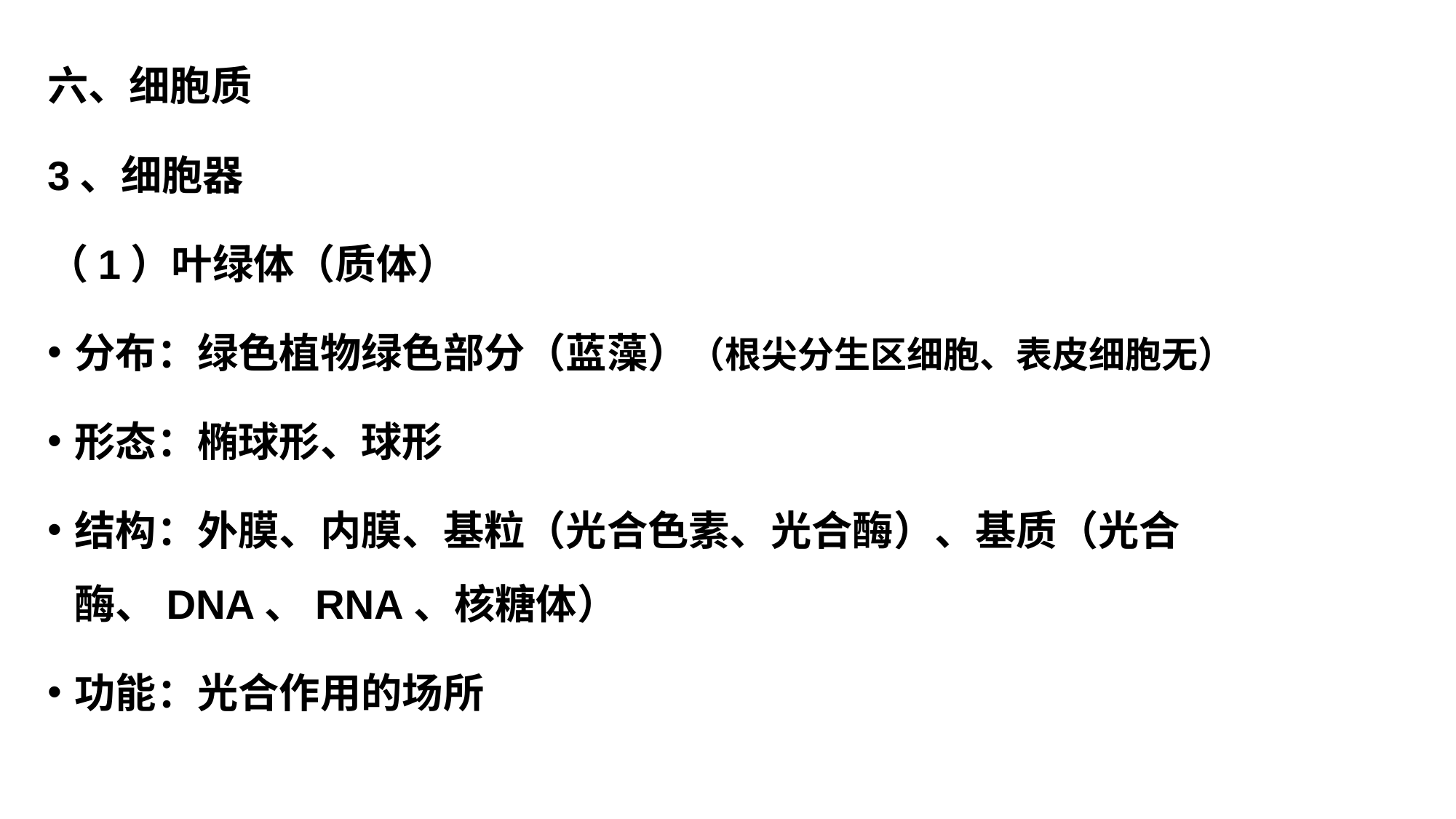

六、细胞质
3、细胞器
（1）叶绿体（质体）
分布：绿色植物绿色部分（蓝藻）（根尖分生区细胞、表皮细胞无）
形态：椭球形、球形
结构：外膜、内膜、基粒（光合色素、光合酶）、基质（光合酶、DNA、RNA、核糖体）
功能：光合作用的场所